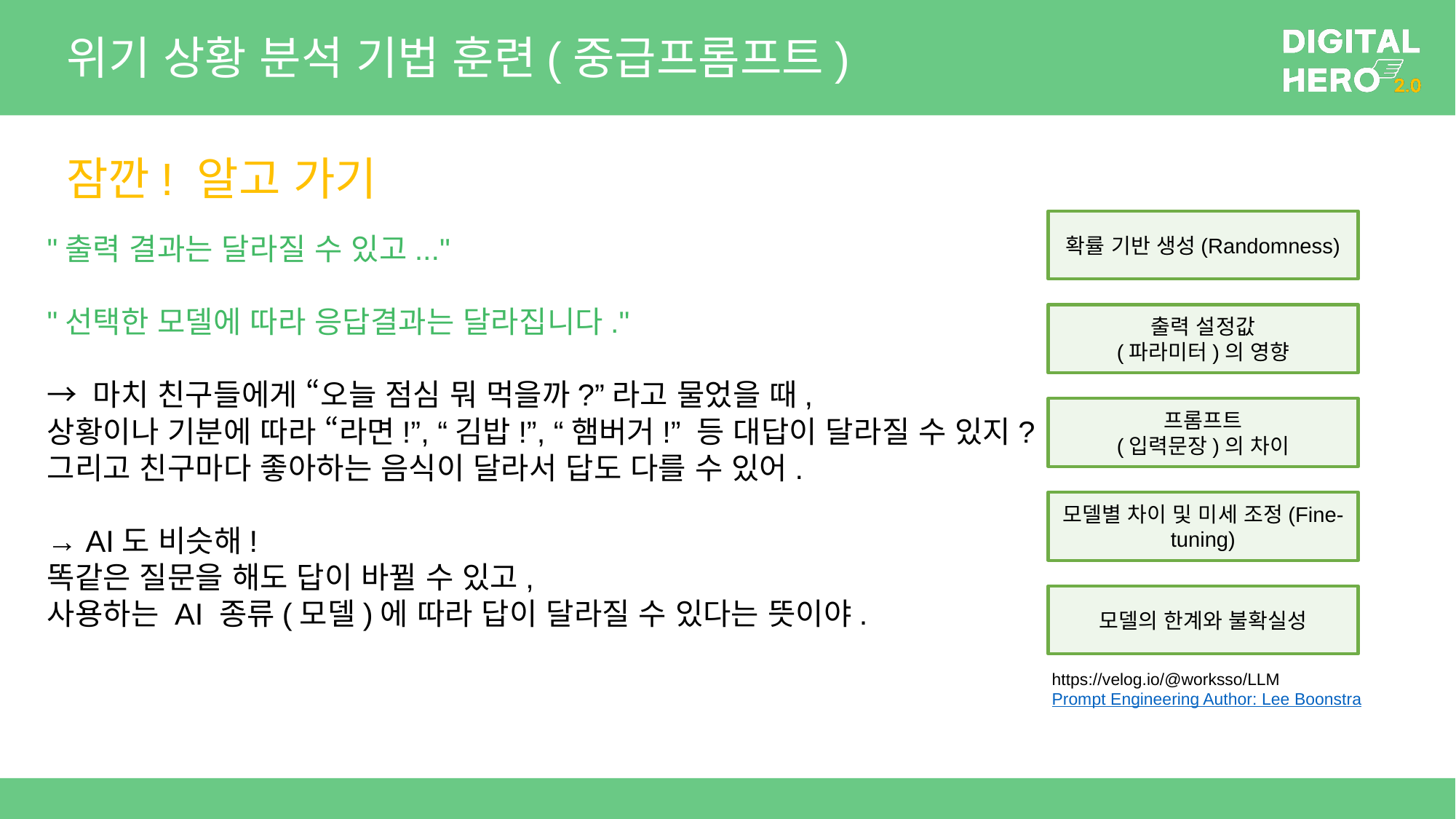

# 위기 상황 분석 기법 훈련(중급프롬프트)
잠깐! 알고 가기
확률 기반 생성(Randomness)
출력 설정값
(파라미터)의 영향
프롬프트
(입력문장)의 차이
모델별 차이 및 미세 조정(Fine-tuning)
모델의 한계와 불확실성
"출력 결과는 달라질 수 있고..."

"선택한 모델에 따라 응답결과는 달라집니다."

→ 마치 친구들에게 “오늘 점심 뭐 먹을까?”라고 물었을 때,
상황이나 기분에 따라 “라면!”, “김밥!”, “햄버거!” 등 대답이 달라질 수 있지?
그리고 친구마다 좋아하는 음식이 달라서 답도 다를 수 있어.

→ AI도 비슷해!
똑같은 질문을 해도 답이 바뀔 수 있고,
사용하는 AI 종류(모델)에 따라 답이 달라질 수 있다는 뜻이야.
https://velog.io/@worksso/LLM
Prompt Engineering Author: Lee Boonstra